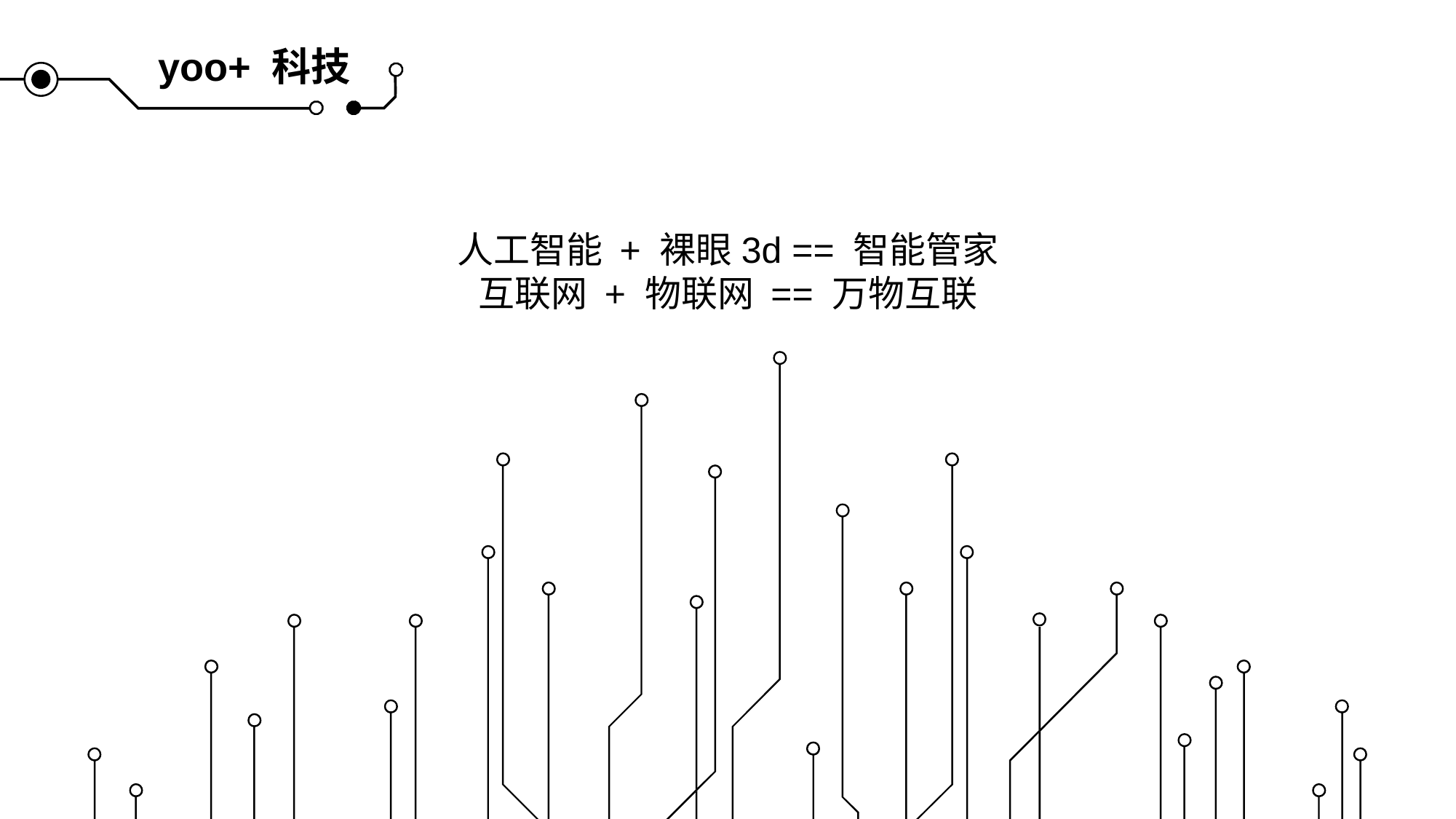

yoo+ 科技

人工智能 + 裸眼3d == 智能管家
互联网 + 物联网 == 万物互联